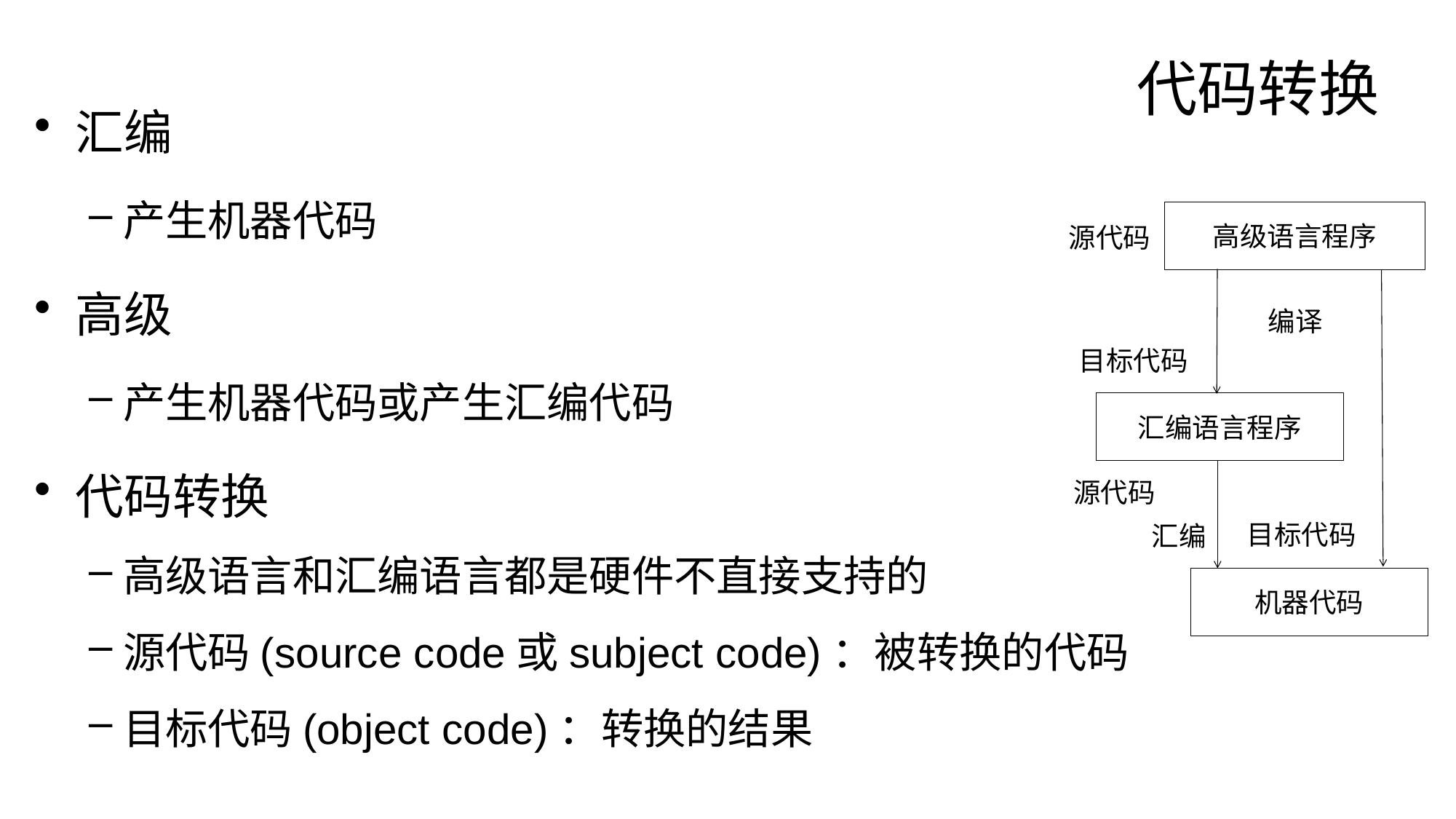

# 代码转换
汇编
产生机器代码
高级
产生机器代码或产生汇编代码
代码转换
高级语言和汇编语言都是硬件不直接支持的
源代码(source code或subject code)：被转换的代码
目标代码(object code)：转换的结果

高级语言程序
源代码
编译
目标代码
汇编语言程序
源代码
目标代码
汇编
机器代码